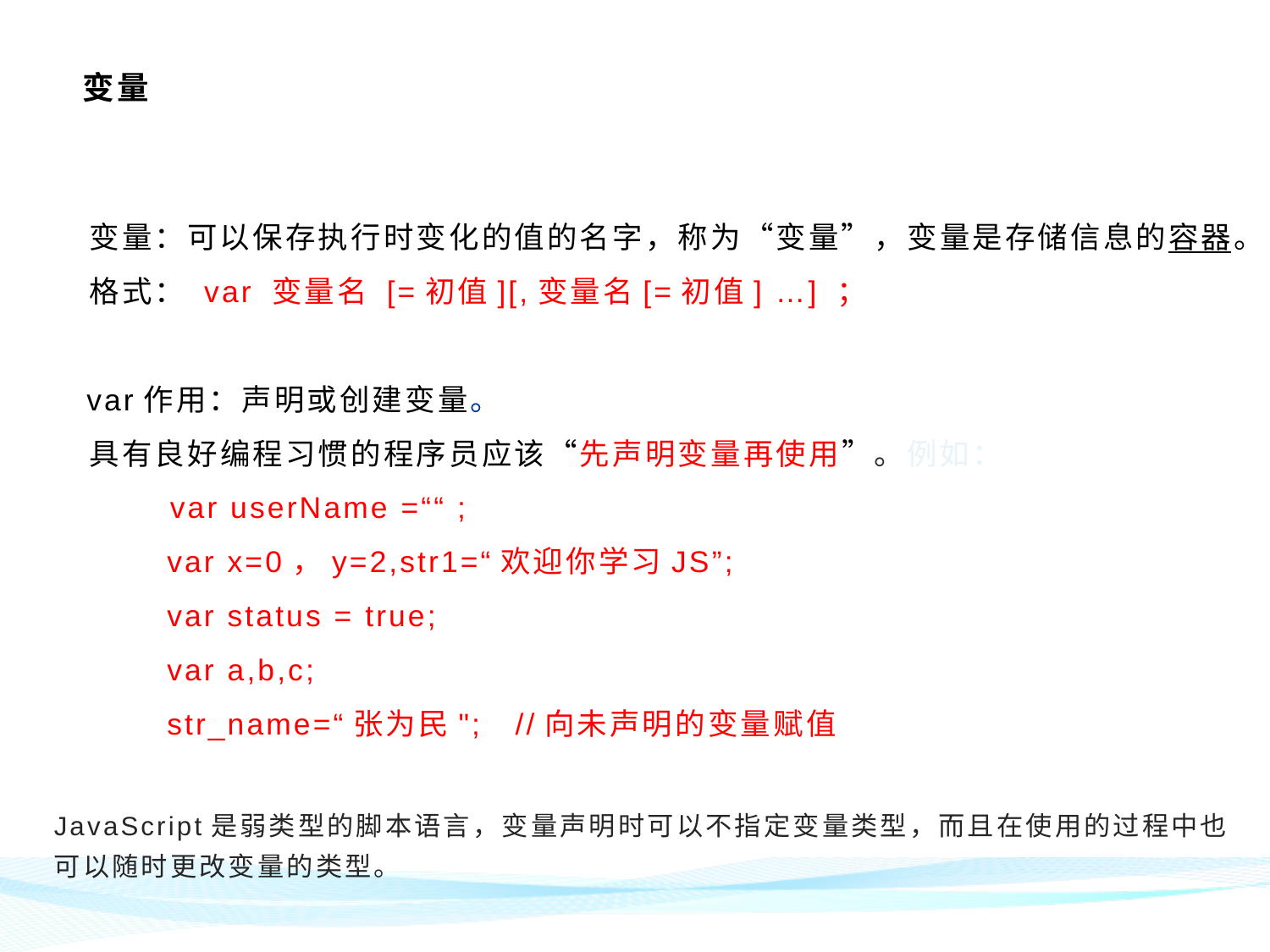

# 变量
变量：可以保存执行时变化的值的名字，称为“变量”，变量是存储信息的容器。
格式： var 变量名 [=初值][,变量名[=初值] …] ；

   var作用：声明或创建变量。
   具有良好编程习惯的程序员应该“先声明变量再使用”。例如：
      var userName =““ ;
      var x=0，y=2,str1=“欢迎你学习JS”;
      var status = true;
      var a,b,c;
      str_name=“张为民";   //向未声明的变量赋值

JavaScript是弱类型的脚本语言，变量声明时可以不指定变量类型，而且在使用的过程中也可以随时更改变量的类型。